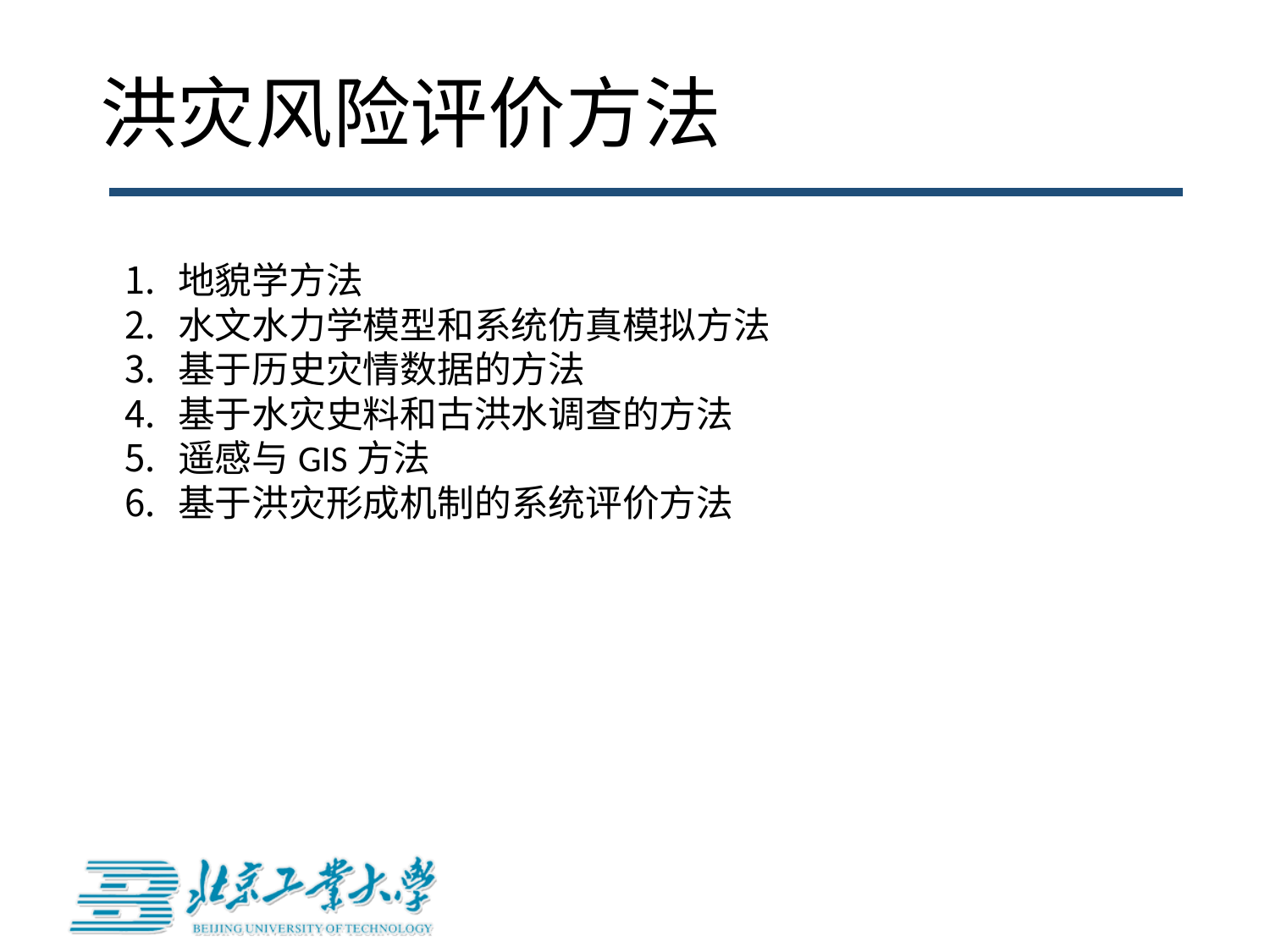

# 洪灾风险评价方法
地貌学方法
水文水力学模型和系统仿真模拟方法
基于历史灾情数据的方法
基于水灾史料和古洪水调查的方法
遥感与GIS方法
基于洪灾形成机制的系统评价方法